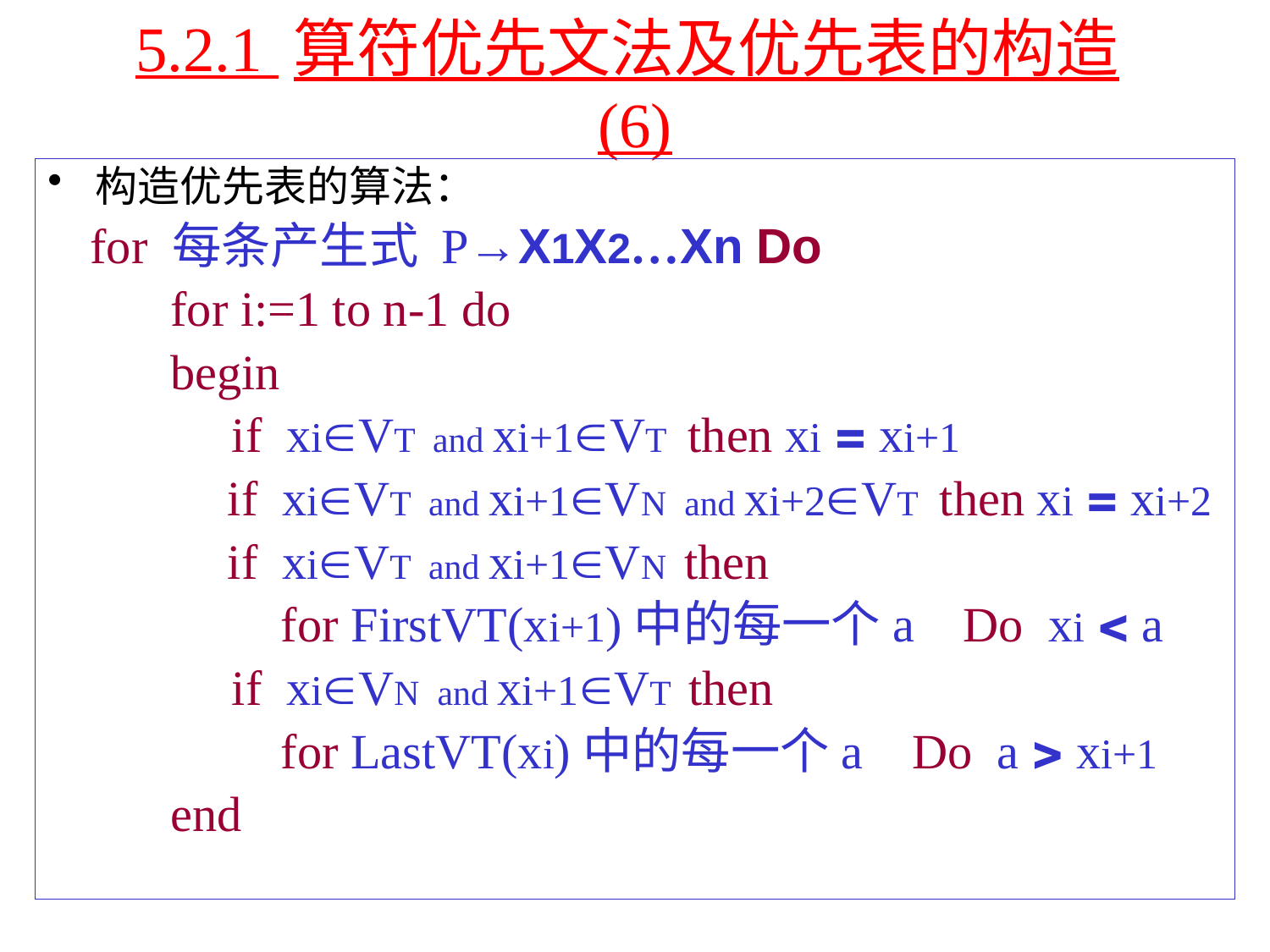

# 5.2.1 算符优先文法及优先表的构造(6)
构造优先表的算法：
    for 每条产生式 P→X1X2…Xn Do
          for i:=1 to n-1 do
          begin
               if  xi∈VT  and xi+1∈VT  then xi = xi+1
                 if  xi∈VT  and xi+1∈VN  and xi+2∈VT  then xi = xi+2
                 if  xi∈VT  and xi+1∈VN  then
                   for FirstVT(xi+1)中的每一个a    Do  xi < a
               if  xi∈VN  and xi+1∈VT  then
                   for LastVT(xi)中的每一个a    Do  a > xi+1
          end